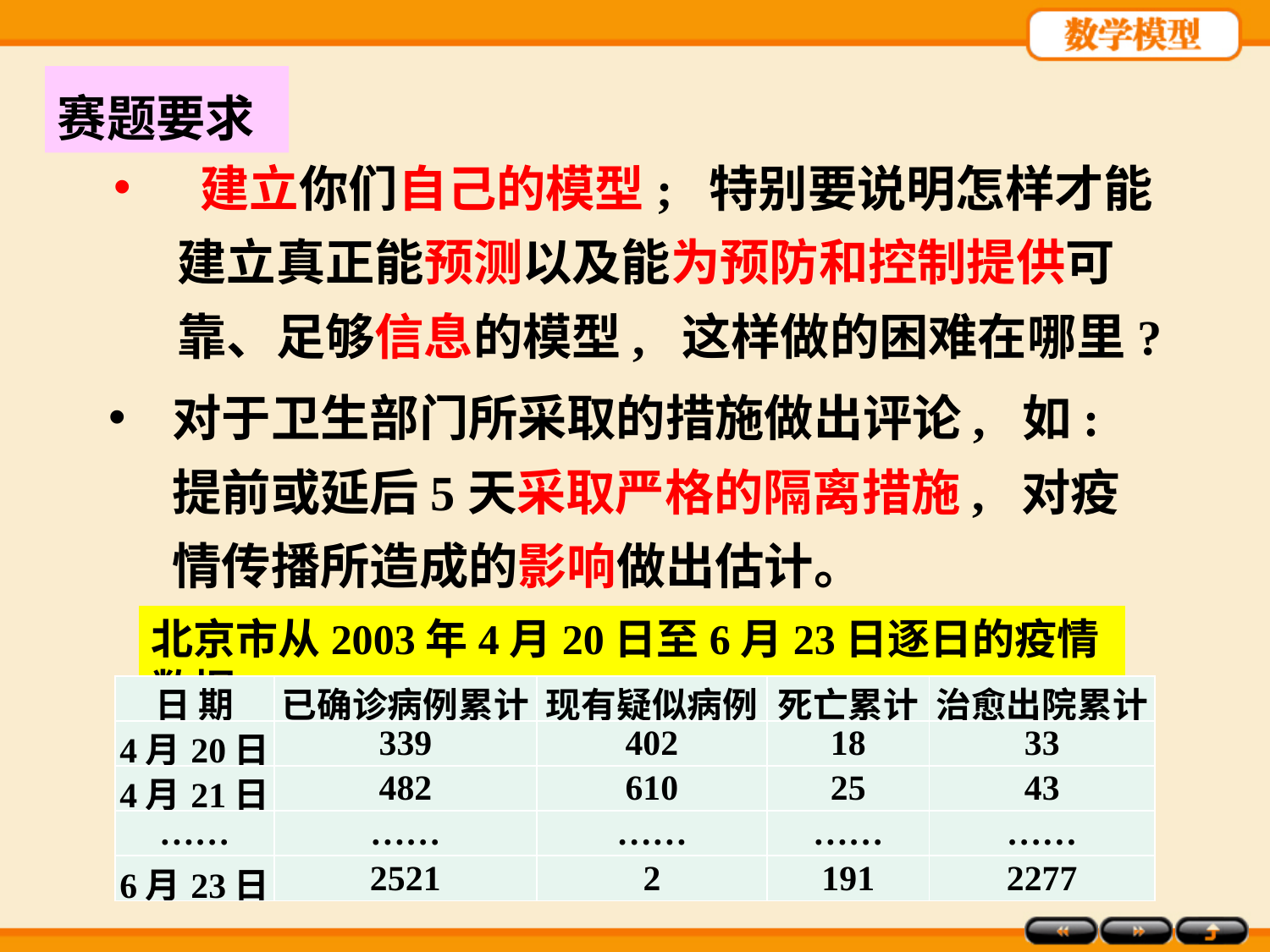

赛题要求
 建立你们自己的模型;  特别要说明怎样才能建立真正能预测以及能为预防和控制提供可靠、足够信息的模型,  这样做的困难在哪里?
对于卫生部门所采取的措施做出评论,  如:  提前或延后5天采取严格的隔离措施,  对疫情传播所造成的影响做出估计。
北京市从2003年4月20日至6月23日逐日的疫情数据
| 日 期 | 已确诊病例累计 | 现有疑似病例 | 死亡累计 | 治愈出院累计 |
| --- | --- | --- | --- | --- |
| 4月20日 | 339 | 402 | 18 | 33 |
| 4月21日 | 482 | 610 | 25 | 43 |
| …… | …… | …… | …… | …… |
| 6月23日 | 2521 | 2 | 191 | 2277 |